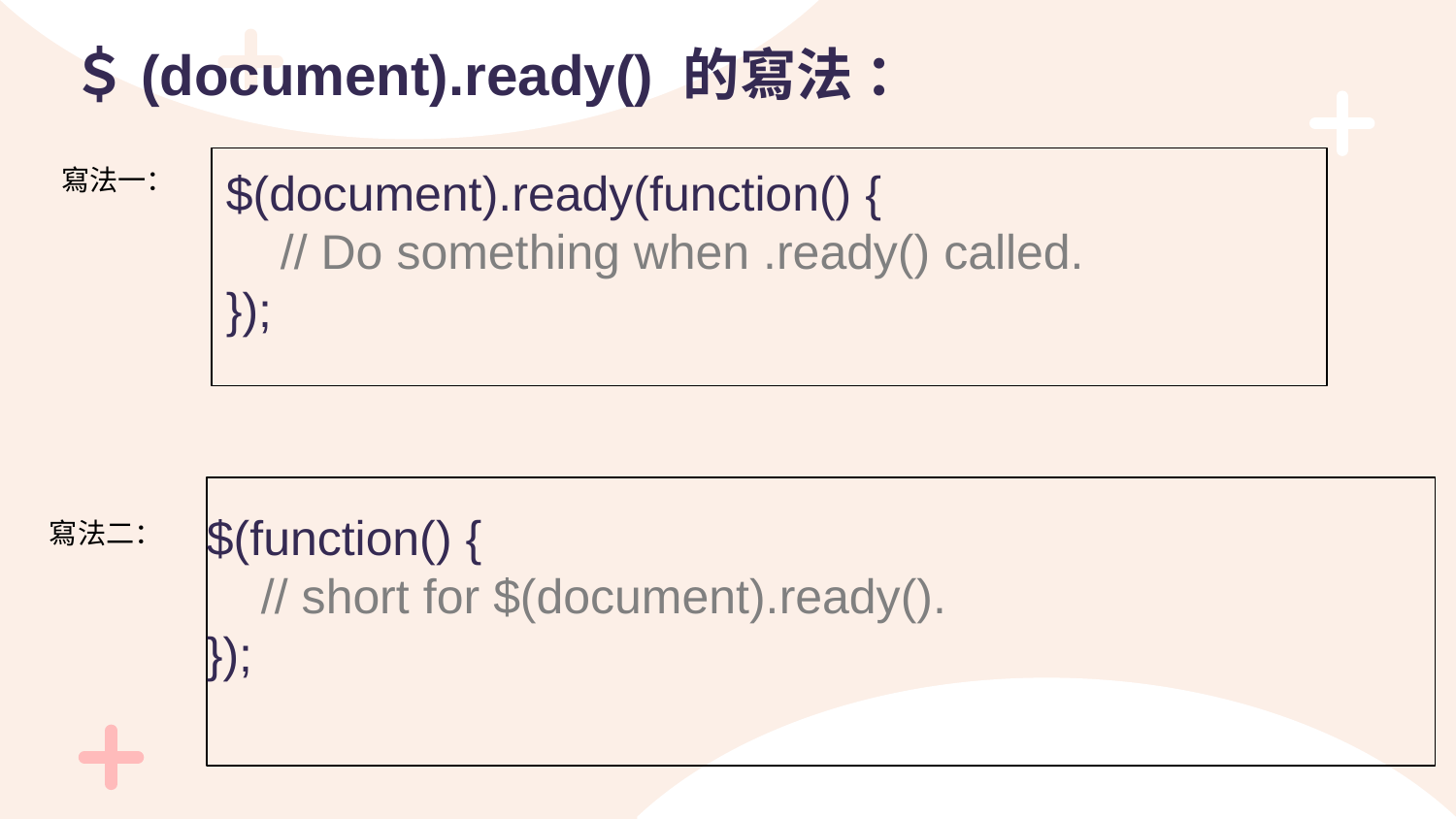

# ＄(document).ready() 的寫法 ：
寫法一：
$(document).ready(function() {
    // Do something when .ready() called.
});

$(function() {
    // short for $(document).ready().
});
寫法二：